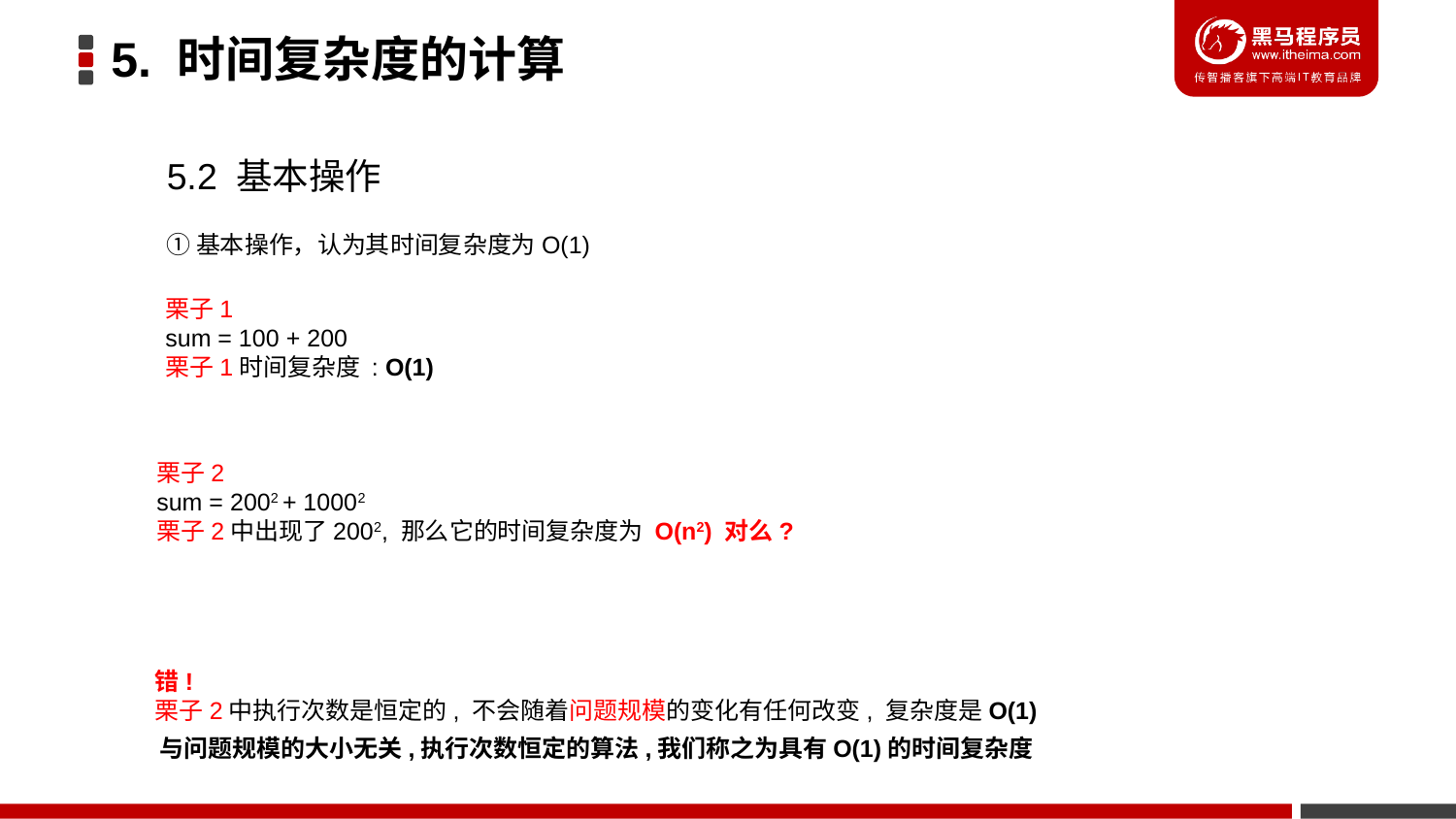

5. 时间复杂度的计算
5.2 基本操作

①基本操作，认为其时间复杂度为O(1)

栗子1
sum = 100 + 200
栗子1时间复杂度 : O(1)

栗子2
sum = 2002 + 10002
栗子2中出现了2002, 那么它的时间复杂度为 O(n2) 对么?
错!
栗子2中执行次数是恒定的, 不会随着问题规模的变化有任何改变, 复杂度是O(1)
与问题规模的大小无关,执行次数恒定的算法,我们称之为具有O(1)的时间复杂度